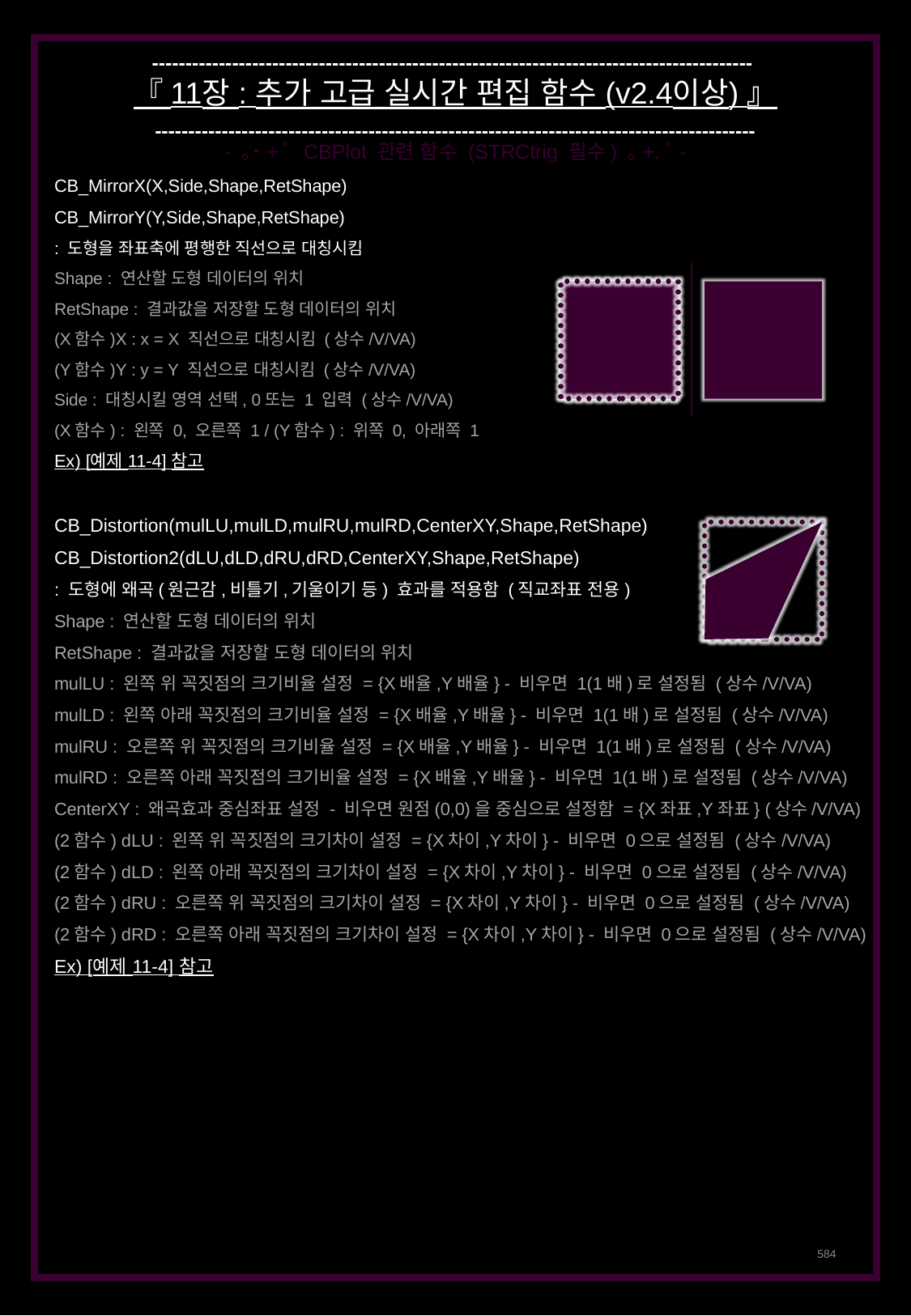

------------------------------------------------------------------------------------------
『 11장 : 추가 고급 실시간 편집 함수 (v2.4이상) 』
------------------------------------------------------------------------------------------
- ｡˙+ﾟ CBPlot 관련 함수 (STRCtrig 필수) ｡+.ﾟ-
CB_MirrorX(X,Side,Shape,RetShape)
CB_MirrorY(Y,Side,Shape,RetShape)
: 도형을 좌표축에 평행한 직선으로 대칭시킴
Shape : 연산할 도형 데이터의 위치
RetShape : 결과값을 저장할 도형 데이터의 위치
(X함수)X : x = X 직선으로 대칭시킴 (상수/V/VA)
(Y함수)Y : y = Y 직선으로 대칭시킴 (상수/V/VA)
Side : 대칭시킬 영역 선택, 0또는 1 입력 (상수/V/VA)
(X함수) : 왼쪽 0, 오른쪽 1 / (Y함수) : 위쪽 0, 아래쪽 1
Ex) [예제 11-4] 참고

CB_Distortion(mulLU,mulLD,mulRU,mulRD,CenterXY,Shape,RetShape)
CB_Distortion2(dLU,dLD,dRU,dRD,CenterXY,Shape,RetShape)
: 도형에 왜곡(원근감,비틀기,기울이기 등) 효과를 적용함 (직교좌표 전용)
Shape : 연산할 도형 데이터의 위치
RetShape : 결과값을 저장할 도형 데이터의 위치
mulLU : 왼쪽 위 꼭짓점의 크기비율 설정 = {X배율,Y배율} - 비우면 1(1배)로 설정됨 (상수/V/VA)
mulLD : 왼쪽 아래 꼭짓점의 크기비율 설정 = {X배율,Y배율} - 비우면 1(1배)로 설정됨 (상수/V/VA)
mulRU : 오른쪽 위 꼭짓점의 크기비율 설정 = {X배율,Y배율} - 비우면 1(1배)로 설정됨 (상수/V/VA)
mulRD : 오른쪽 아래 꼭짓점의 크기비율 설정 = {X배율,Y배율} - 비우면 1(1배)로 설정됨 (상수/V/VA)
CenterXY : 왜곡효과 중심좌표 설정 - 비우면 원점(0,0)을 중심으로 설정함 = {X좌표,Y좌표} (상수/V/VA)
(2함수) dLU : 왼쪽 위 꼭짓점의 크기차이 설정 = {X차이,Y차이} - 비우면 0으로 설정됨 (상수/V/VA)
(2함수) dLD : 왼쪽 아래 꼭짓점의 크기차이 설정 = {X차이,Y차이} - 비우면 0으로 설정됨 (상수/V/VA)
(2함수) dRU : 오른쪽 위 꼭짓점의 크기차이 설정 = {X차이,Y차이} - 비우면 0으로 설정됨 (상수/V/VA)
(2함수) dRD : 오른쪽 아래 꼭짓점의 크기차이 설정 = {X차이,Y차이} - 비우면 0으로 설정됨 (상수/V/VA)
Ex) [예제 11-4] 참고

584